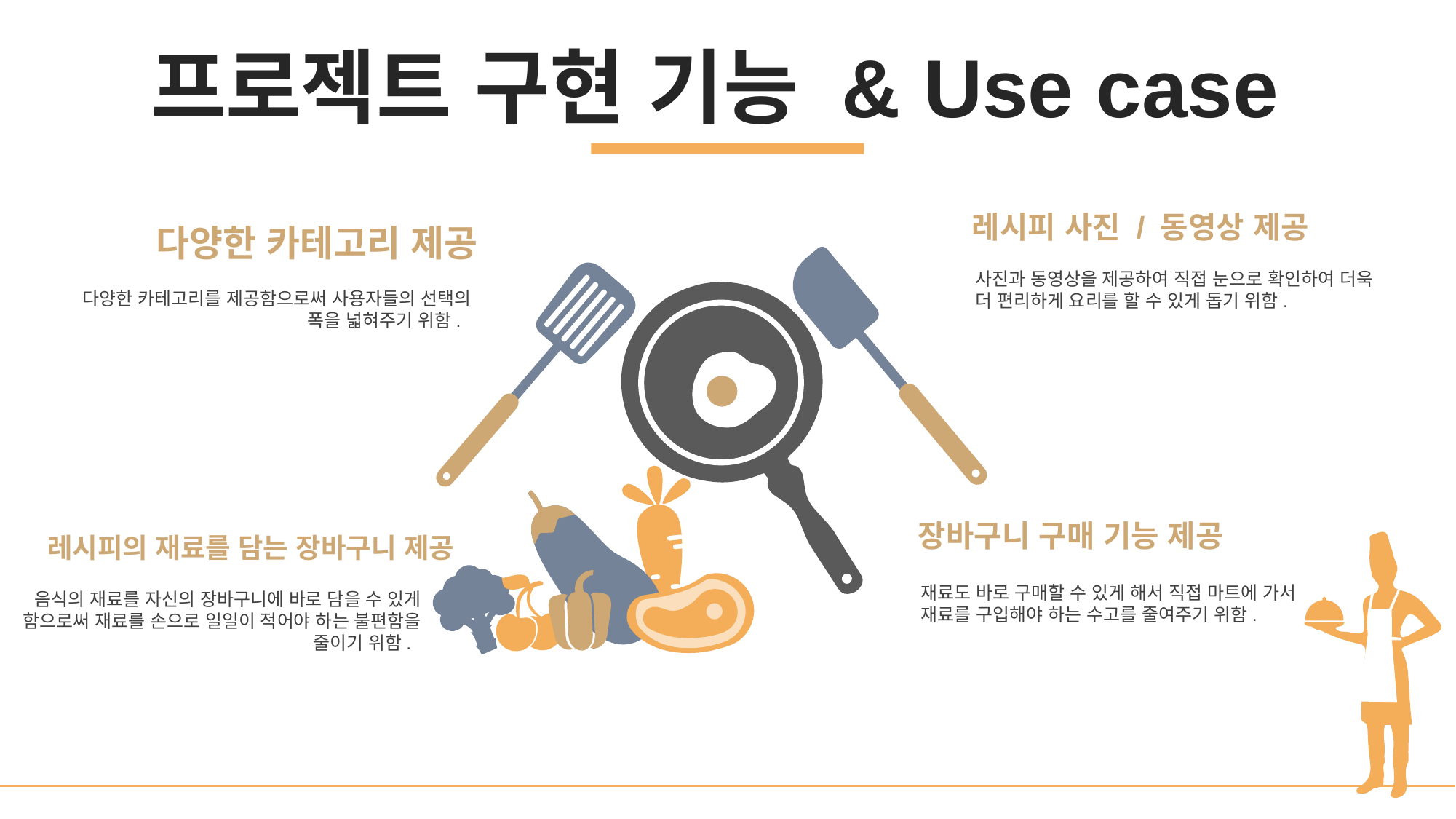

프로젝트 구현 기능 & Use case
레시피 사진 / 동영상 제공
사진과 동영상을 제공하여 직접 눈으로 확인하여 더욱 더 편리하게 요리를 할 수 있게 돕기 위함.
다양한 카테고리 제공
다양한 카테고리를 제공함으로써 사용자들의 선택의 폭을 넓혀주기 위함.

장바구니 구매 기능 제공
재료도 바로 구매할 수 있게 해서 직접 마트에 가서 재료를 구입해야 하는 수고를 줄여주기 위함.
레시피의 재료를 담는 장바구니 제공
음식의 재료를 자신의 장바구니에 바로 담을 수 있게 함으로써 재료를 손으로 일일이 적어야 하는 불편함을 줄이기 위함.